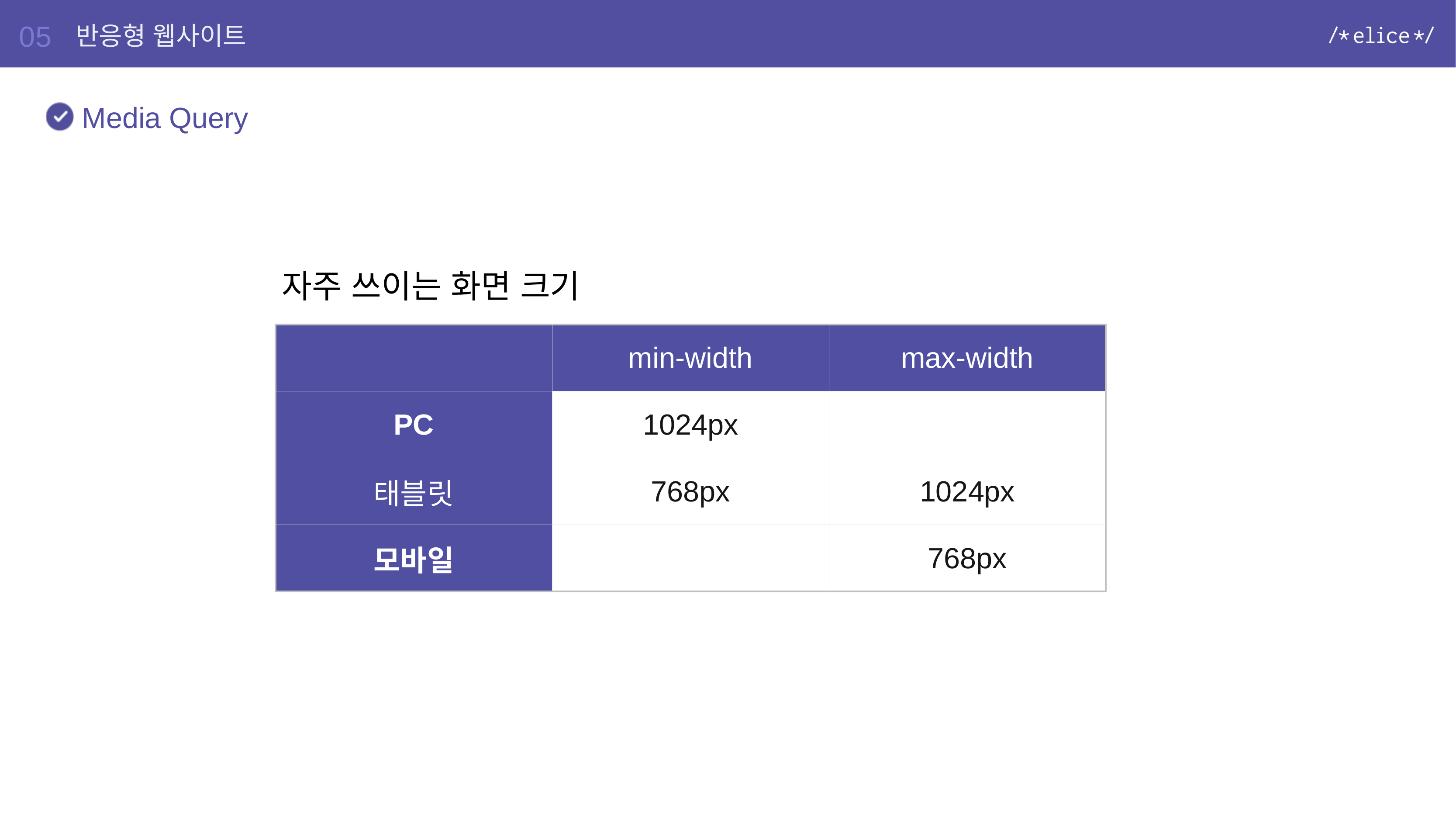

05
반응형 웹사이트
Media Query
자주 쓰이는 화면 크기
|  | min-width | max-width |
| --- | --- | --- |
| PC | 1024px |  |
| 태블릿 | 768px | 1024px |
| 모바일 |  | 768px |